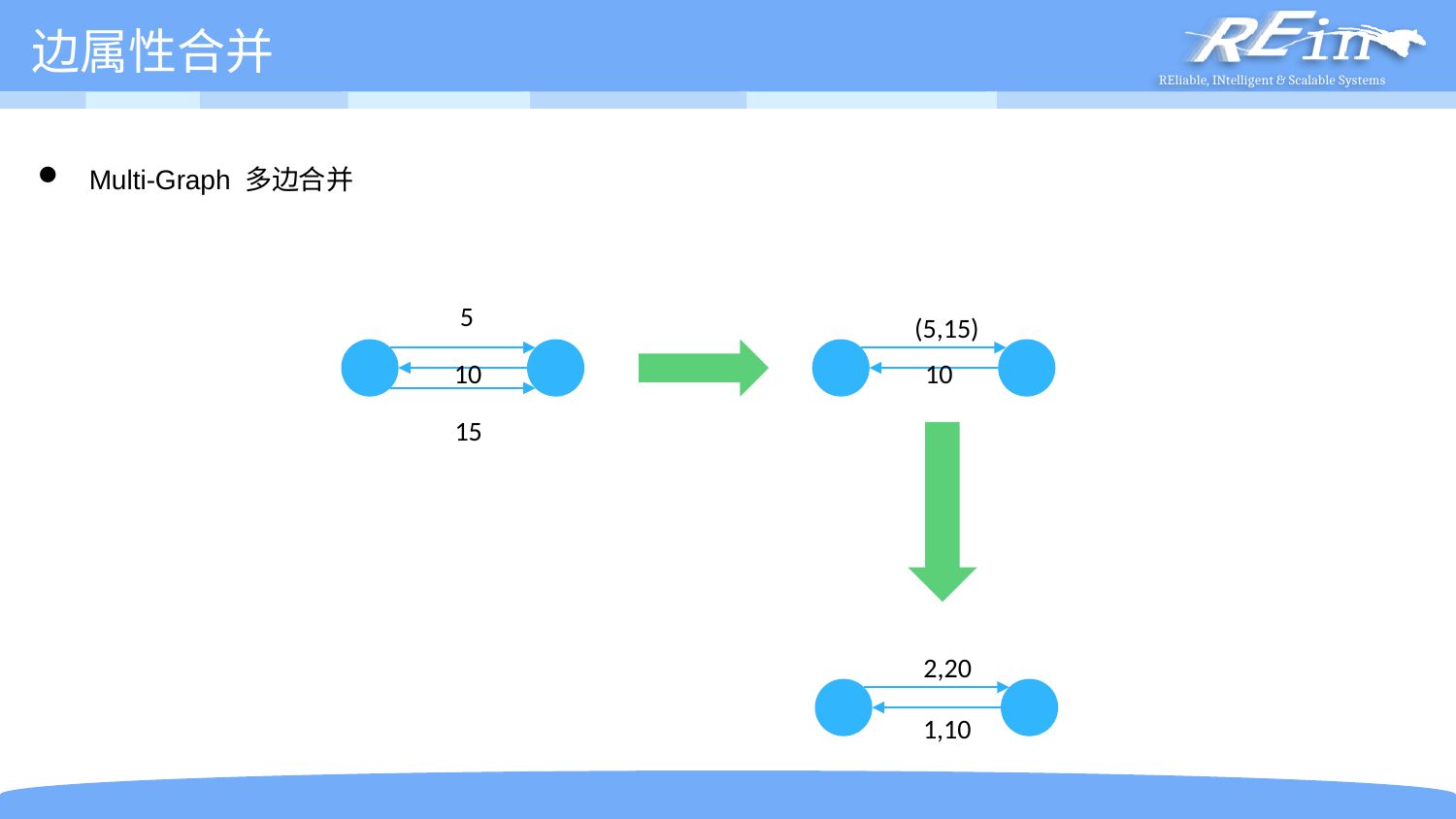

# 边属性合并
  Multi-Graph 多边合并

5
(5,15)

10
10
15

2,20

1,10